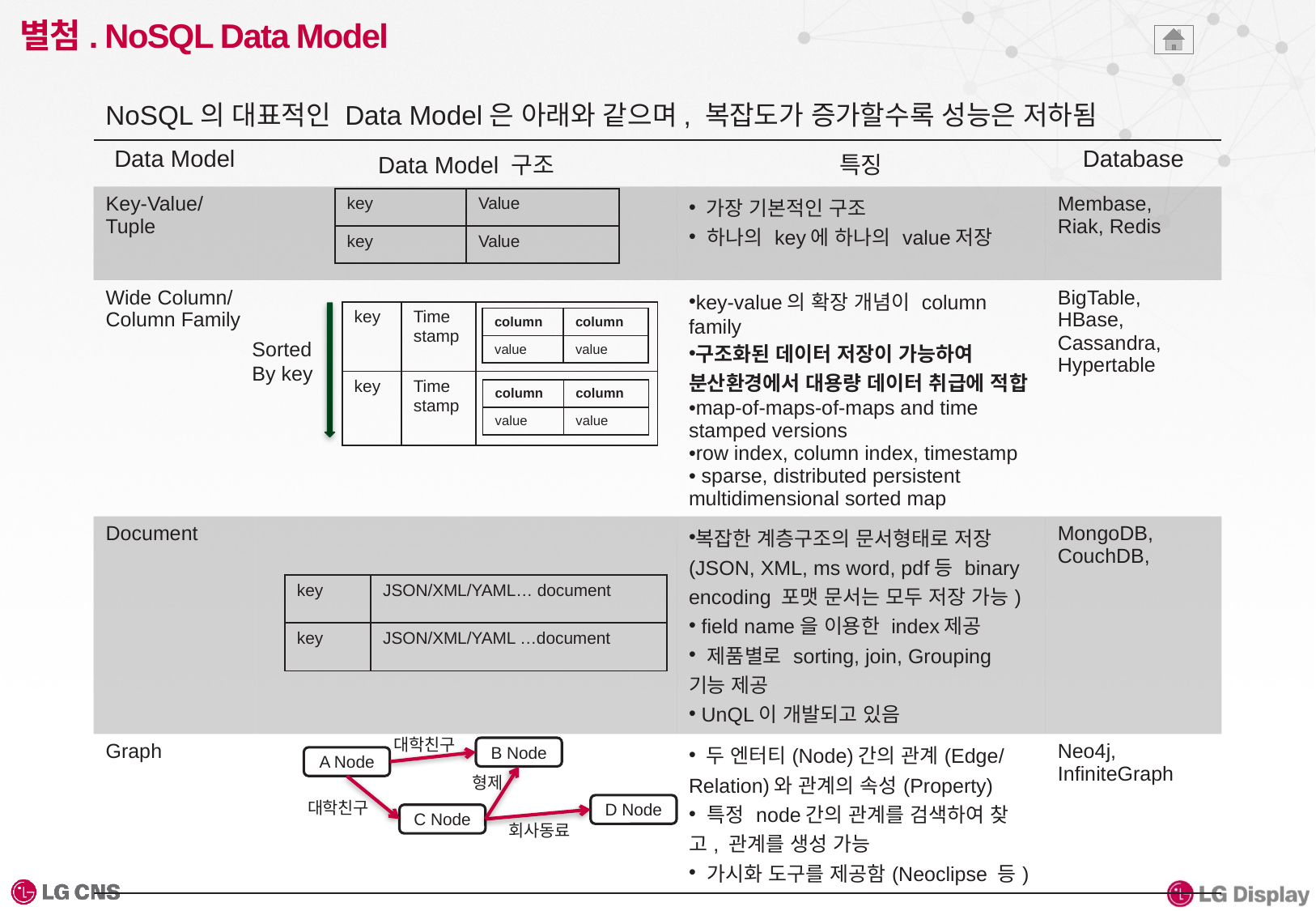

# 별첨. NoSQL Data Model

NoSQL의 대표적인 Data Model은 아래와 같으며, 복잡도가 증가할수록 성능은 저하됨
| Data Model | Data Model 구조 | 특징 | Database |
| --- | --- | --- | --- |
| Key-Value/ Tuple |  | 가장 기본적인 구조 하나의 key에 하나의 value저장 | Membase, Riak, Redis |
| Wide Column/ Column Family |  | key-value의 확장 개념이 column family 구조화된 데이터 저장이 가능하여 분산환경에서 대용량 데이터 취급에 적합 map-of-maps-of-maps and time stamped versions row index, column index, timestamp sparse, distributed persistent multidimensional sorted map | BigTable, HBase, Cassandra, Hypertable |
| Document |  | 복잡한 계층구조의 문서형태로 저장(JSON, XML, ms word, pdf등 binary encoding 포맷 문서는 모두 저장 가능) field name을 이용한 index제공 제품별로 sorting, join, Grouping기능 제공 UnQL이 개발되고 있음 | MongoDB, CouchDB, |
| Graph |  | 두 엔터티(Node)간의 관계(Edge/Relation)와 관계의 속성(Property) 특정 node간의 관계를 검색하여 찾고, 관계를 생성 가능 가시화 도구를 제공함(Neoclipse 등) | Neo4j, InfiniteGraph |
| key | Value |
| --- | --- |
| key | Value |
| key | Time stamp |  |
| --- | --- | --- |
| key | Time stamp |  |

| column | column |
| --- | --- |
| value | value |
Sorted
By key
| column | column |
| --- | --- |
| value | value |
| key | JSON/XML/YAML… document |
| --- | --- |
| key | JSON/XML/YAML …document |
대학친구
B Node
A Node
형제
대학친구
D Node
C Node
회사동료